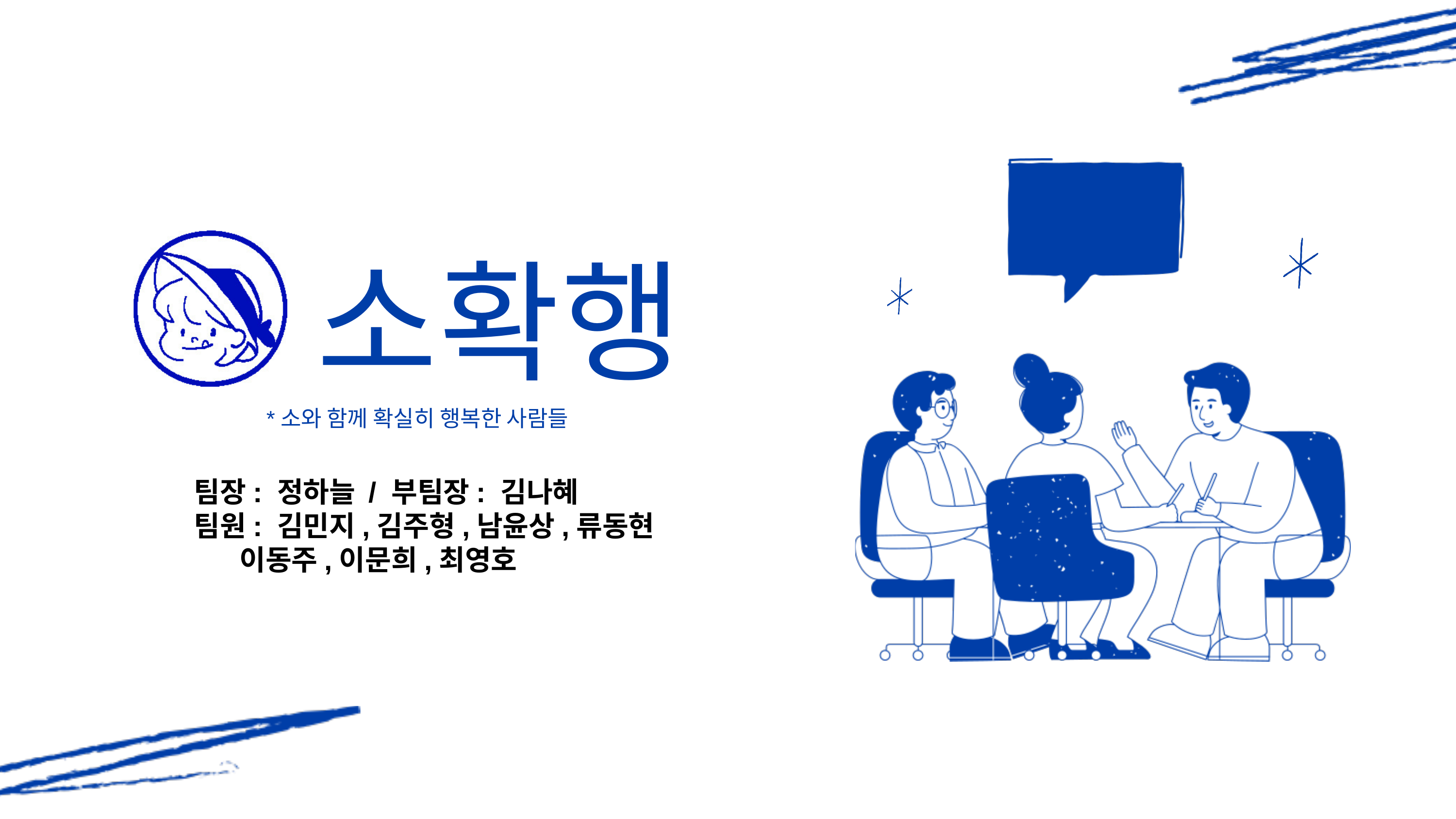

소확행
*소와 함께 확실히 행복한 사람들
팀장: 정하늘 / 부팀장: 김나혜
팀원: 김민지,김주형,남윤상,류동현
      이동주,이문희,최영호